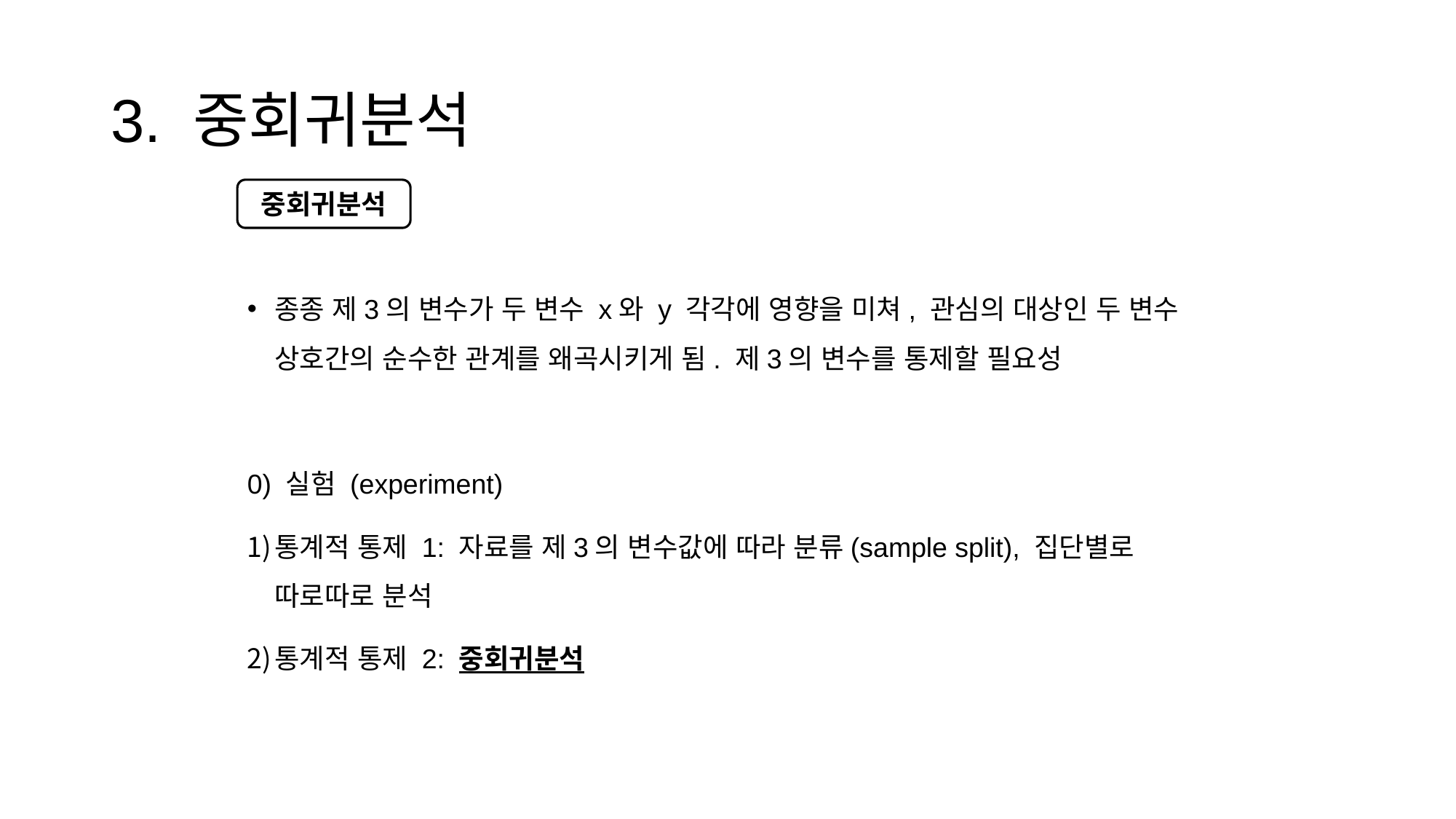

# 3. 중회귀분석
중회귀분석

종종 제3의 변수가 두 변수 x와 y 각각에 영향을 미쳐, 관심의 대상인 두 변수 상호간의 순수한 관계를 왜곡시키게 됨. 제3의 변수를 통제할 필요성

0) 실험 (experiment)
통계적 통제 1: 자료를 제3의 변수값에 따라 분류(sample split), 집단별로 따로따로 분석
통계적 통제 2: 중회귀분석